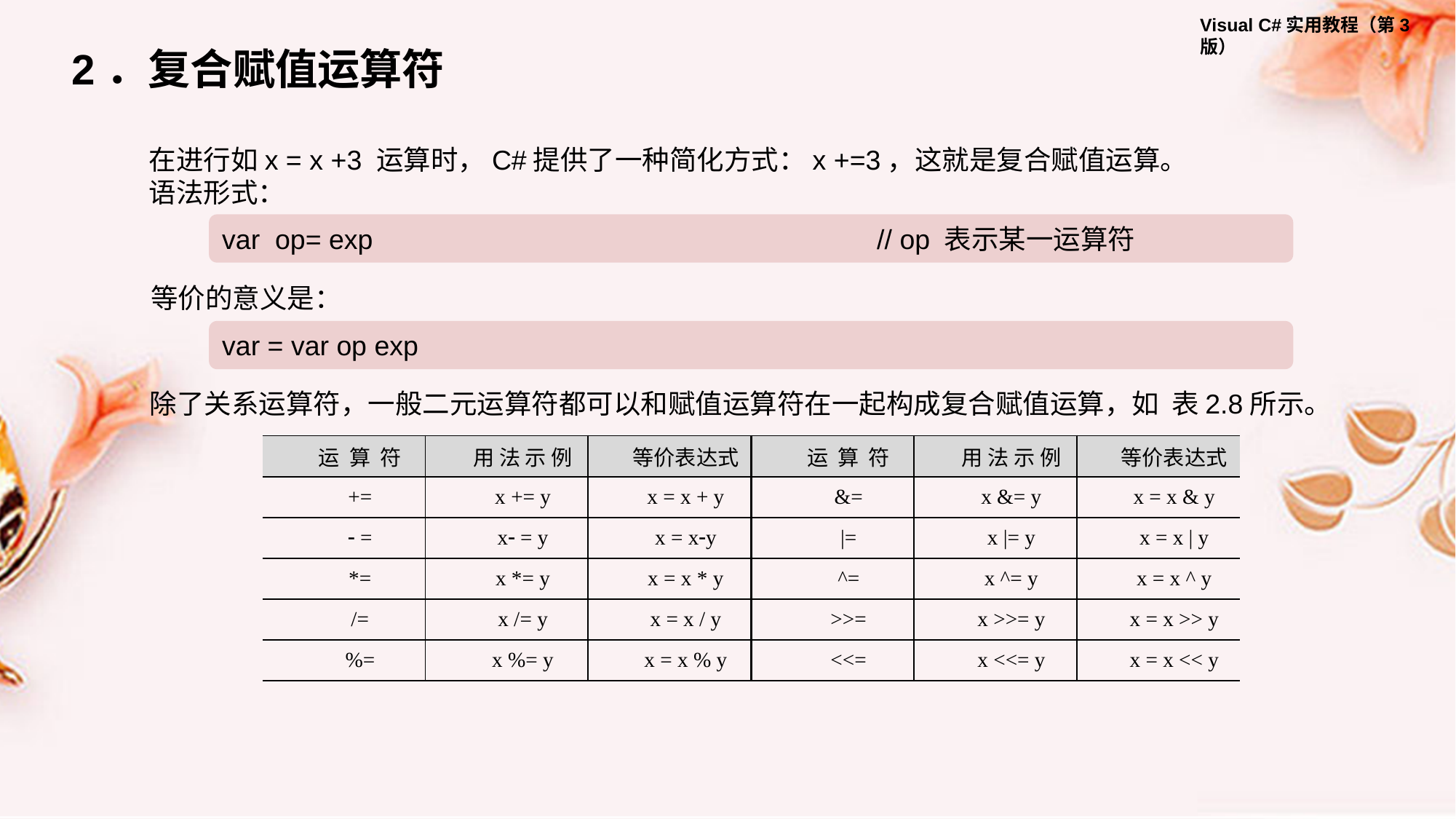

2．复合赋值运算符
在进行如x = x +3 运算时，C#提供了一种简化方式：x +=3，这就是复合赋值运算。
语法形式：
var  op= exp					// op 表示某一运算符
等价的意义是：
var = var op exp
除了关系运算符，一般二元运算符都可以和赋值运算符在一起构成复合赋值运算，如  表2.8所示。
| 运 算 符 | 用 法 示 例 | 等价表达式 | 运 算 符 | 用 法 示 例 | 等价表达式 |
| --- | --- | --- | --- | --- | --- |
| += | x += y | x = x + y | &= | x &= y | x = x & y |
| − = | x− = y | x = x−y | |= | x |= y | x = x | y |
| \*= | x \*= y | x = x \* y | ^= | x ^= y | x = x ^ y |
| /= | x /= y | x = x / y | >>= | x >>= y | x = x >> y |
| %= | x %= y | x = x % y | <<= | x <<= y | x = x << y |